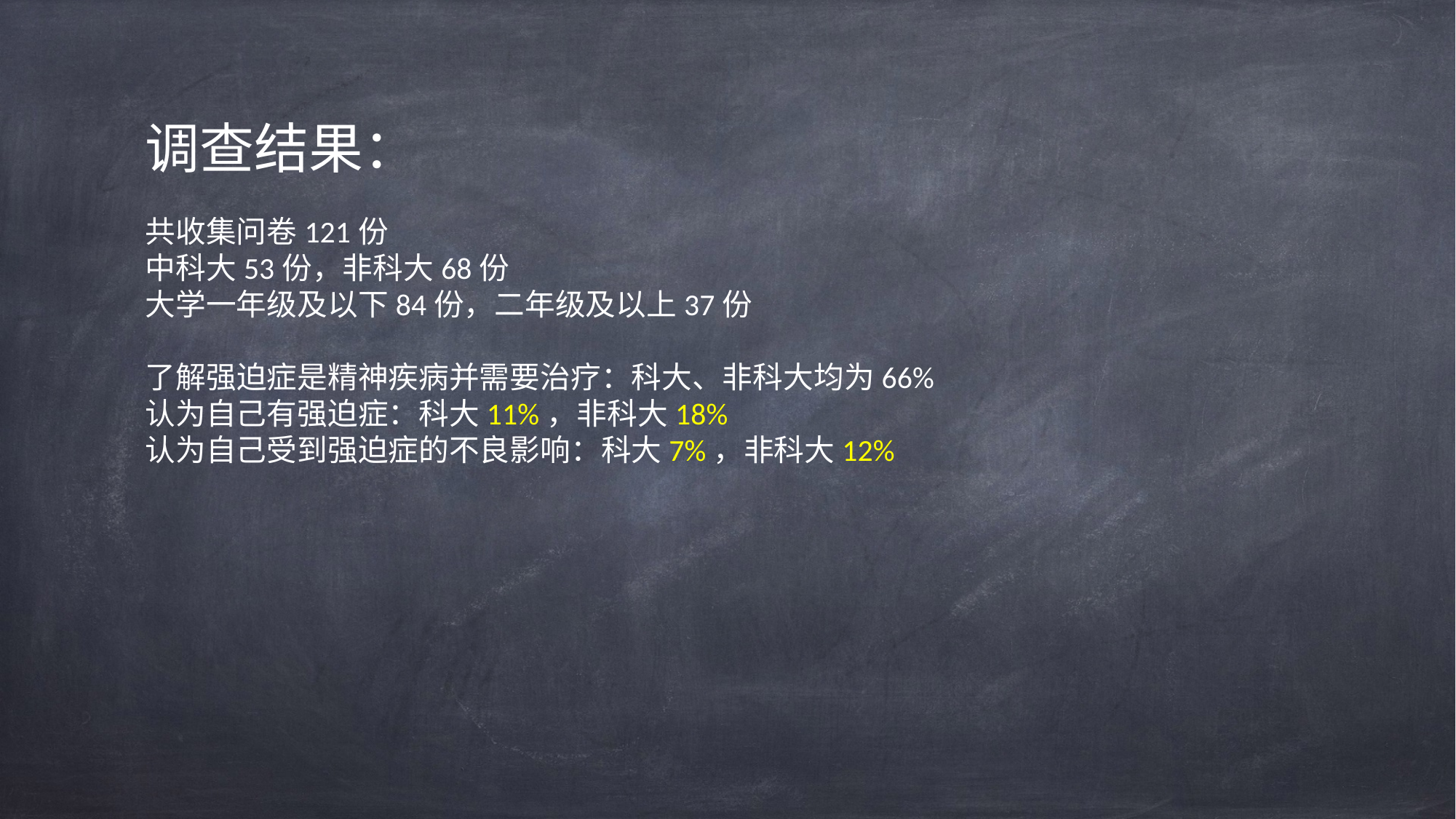

调查结果：

共收集问卷121份
中科大53份，非科大68份
大学一年级及以下84份，二年级及以上37份

了解强迫症是精神疾病并需要治疗：科大、非科大均为66%
认为自己有强迫症：科大11%，非科大18%
认为自己受到强迫症的不良影响：科大7%，非科大12%